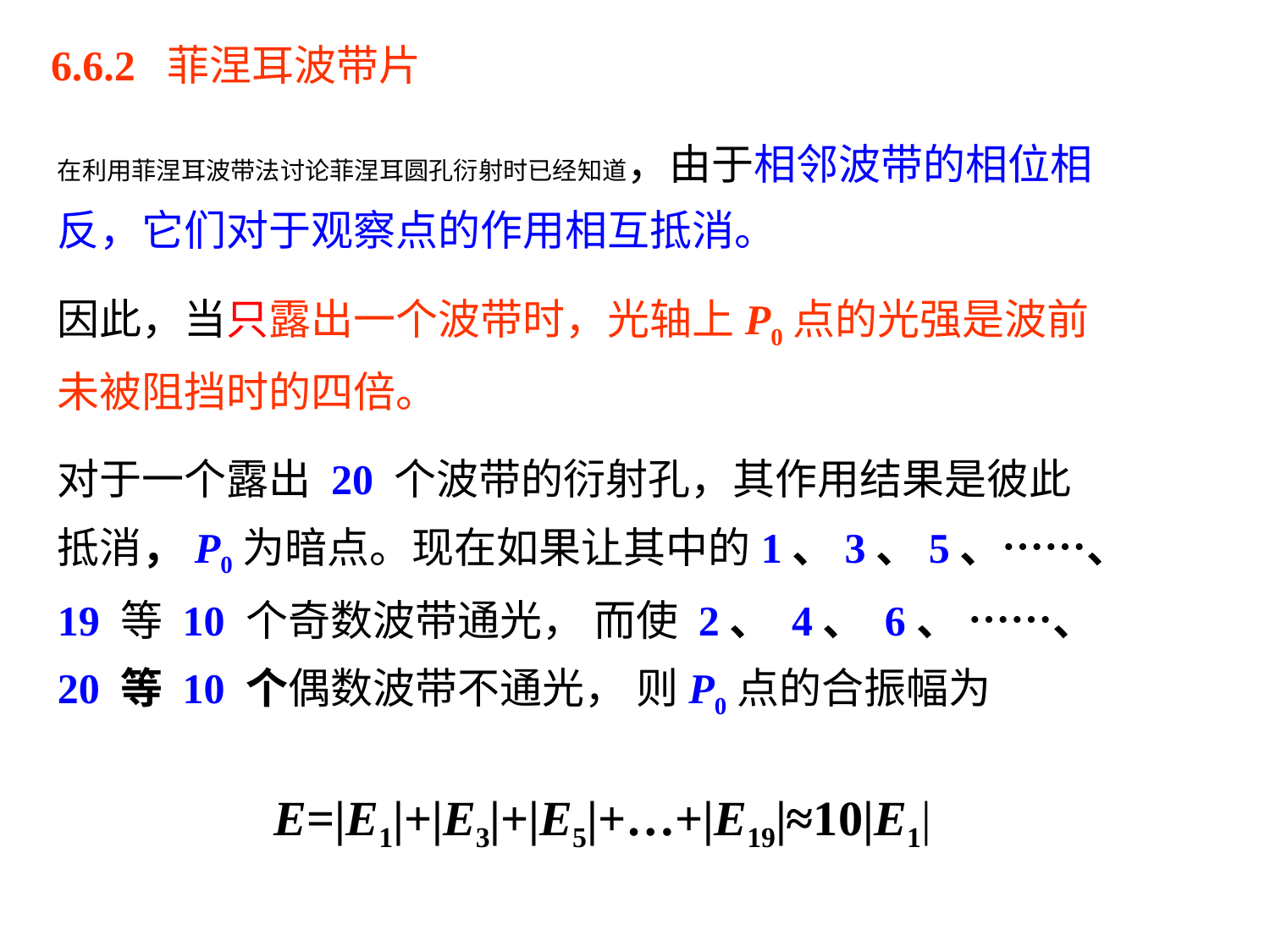

6.6.2  菲涅耳波带片
在利用菲涅耳波带法讨论菲涅耳圆孔衍射时已经知道，由于相邻波带的相位相反，它们对于观察点的作用相互抵消。
因此，当只露出一个波带时，光轴上P0点的光强是波前未被阻挡时的四倍。
对于一个露出 20 个波带的衍射孔，其作用结果是彼此抵消，P0为暗点。现在如果让其中的1、3、5、……、19 等 10 个奇数波带通光， 而使 2、 4、 6、 ……、 20 等 10 个偶数波带不通光， 则P0点的合振幅为
E=|E1|+|E3|+|E5|+…+|E19|≈10|E1|